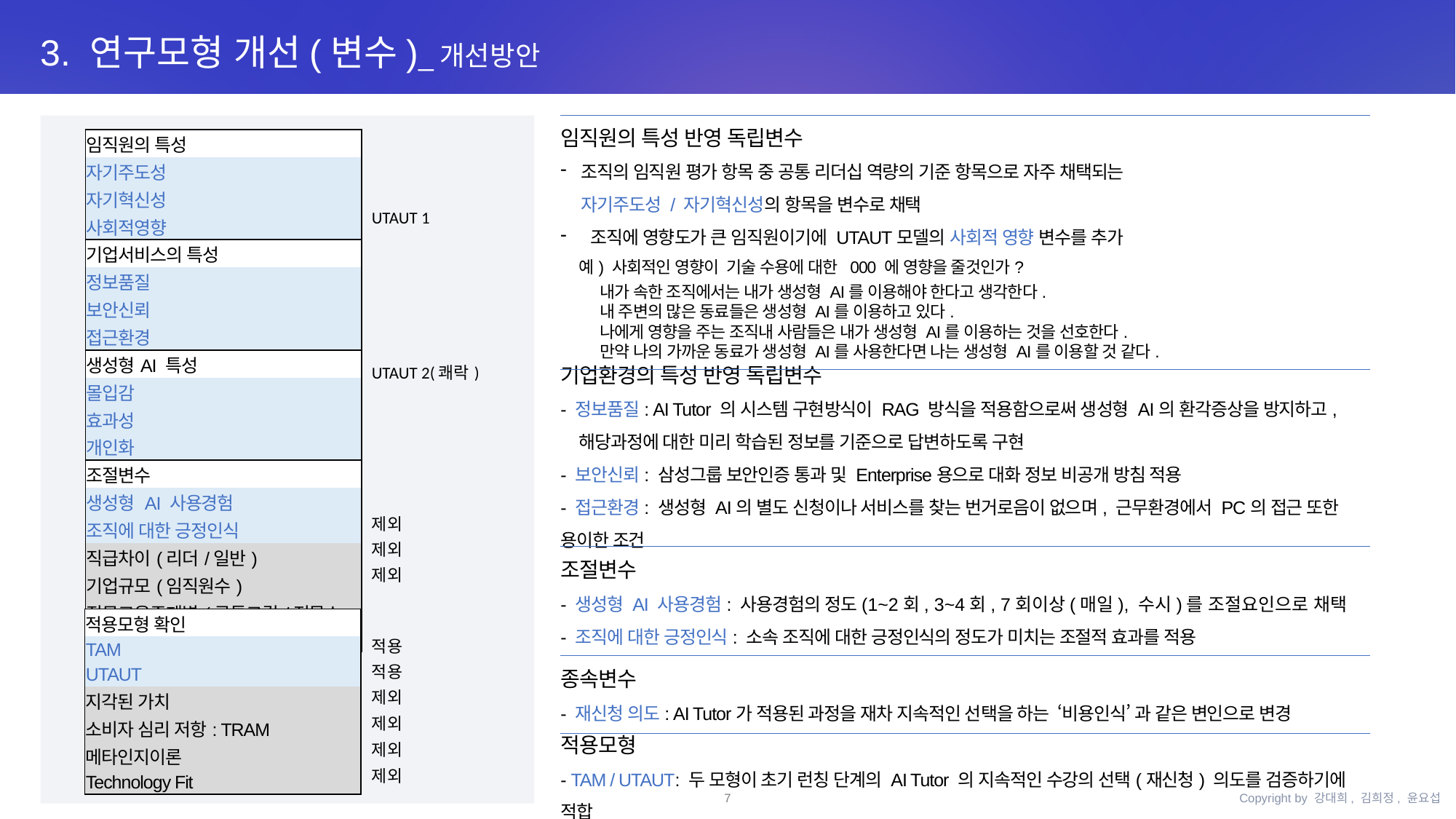

3. 연구모형 개선(변수)_개선방안

임직원의 특성 반영 독립변수
조직의 임직원 평가 항목 중 공통 리더십 역량의 기준 항목으로 자주 채택되는
자기주도성 / 자기혁신성의 항목을 변수로 채택
 조직에 영향도가 큰 임직원이기에 UTAUT모델의 사회적 영향 변수를 추가

예) 사회적인 영향이  기술 수용에 대한  000 에 영향을 줄것인가?
내가 속한 조직에서는 내가 생성형 AI를 이용해야 한다고 생각한다.
내 주변의 많은 동료들은 생성형 AI를 이용하고 있다.
나에게 영향을 주는 조직내 사람들은 내가 생성형 AI를 이용하는 것을 선호한다.
만약 나의 가까운 동료가 생성형 AI를 사용한다면 나는 생성형 AI를 이용할 것 같다.

기업환경의 특성 반영 독립변수
- 정보품질: AI Tutor 의 시스템 구현방식이 RAG 방식을 적용함으로써 생성형 AI의 환각증상을 방지하고,
   해당과정에 대한 미리 학습된 정보를 기준으로 답변하도록 구현
- 보안신뢰: 삼성그룹 보안인증 통과 및 Enterprise용으로 대화 정보 비공개 방침 적용
- 접근환경: 생성형 AI의 별도 신청이나 서비스를 찾는 번거로음이 없으며, 근무환경에서 PC의 접근 또한 용이한 조건
조절변수
- 생성형 AI 사용경험: 사용경험의 정도(1~2회, 3~4회, 7회이상(매일), 수시)를 조절요인으로 채택
- 조직에 대한 긍정인식: 소속 조직에 대한 긍정인식의 정도가 미치는 조절적 효과를 적용
종속변수
- 재신청 의도: AI Tutor가 적용된 과정을 재차 지속적인 선택을 하는  ‘비용인식’ 과 같은 변인으로 변경
적용모형
- TAM / UTAUT: 두 모형이 초기 런칭 단계의 AI Tutor 의 지속적인 수강의 선택(재신청) 의도를 검증하기에 적합
| 임직원의 특성 |
| --- |
| 자기주도성 |
| 자기혁신성 |
| 사회적영향 |
| 기업서비스의 특성 |
| 정보품질 |
| 보안신뢰 |
| 접근환경 |
| 생성형AI 특성 |
| 몰입감 |
| 효과성 |
| 개인화 |
| 조절변수 |
| 생성형 AI 사용경험 |
| 조직에 대한 긍정인식 |
| 직급차이(리더/일반) |
| 기업규모(임직원수) |
| 직무교육주제별(공통그킬/전문스킬) |
|  |
| --- |
|  |
|  |
| UTAUT 1 |
|  |
|  |
|  |
|  |
|  |
| UTAUT 2(쾌락) |
|  |
|  |
|  |
|  |
|  |
| 제외 |
| 제외 |
| 제외 |
| 적용모형 확인 |
| --- |
| TAM |
| UTAUT |
| 지각된 가치 |
| 소비자 심리 저항: TRAM |
| 메타인지이론 |
| Technology Fit |
| 적용 |
| --- |
| 적용 |
| 제외 |
| 제외 |
| 제외 |
| 제외 |